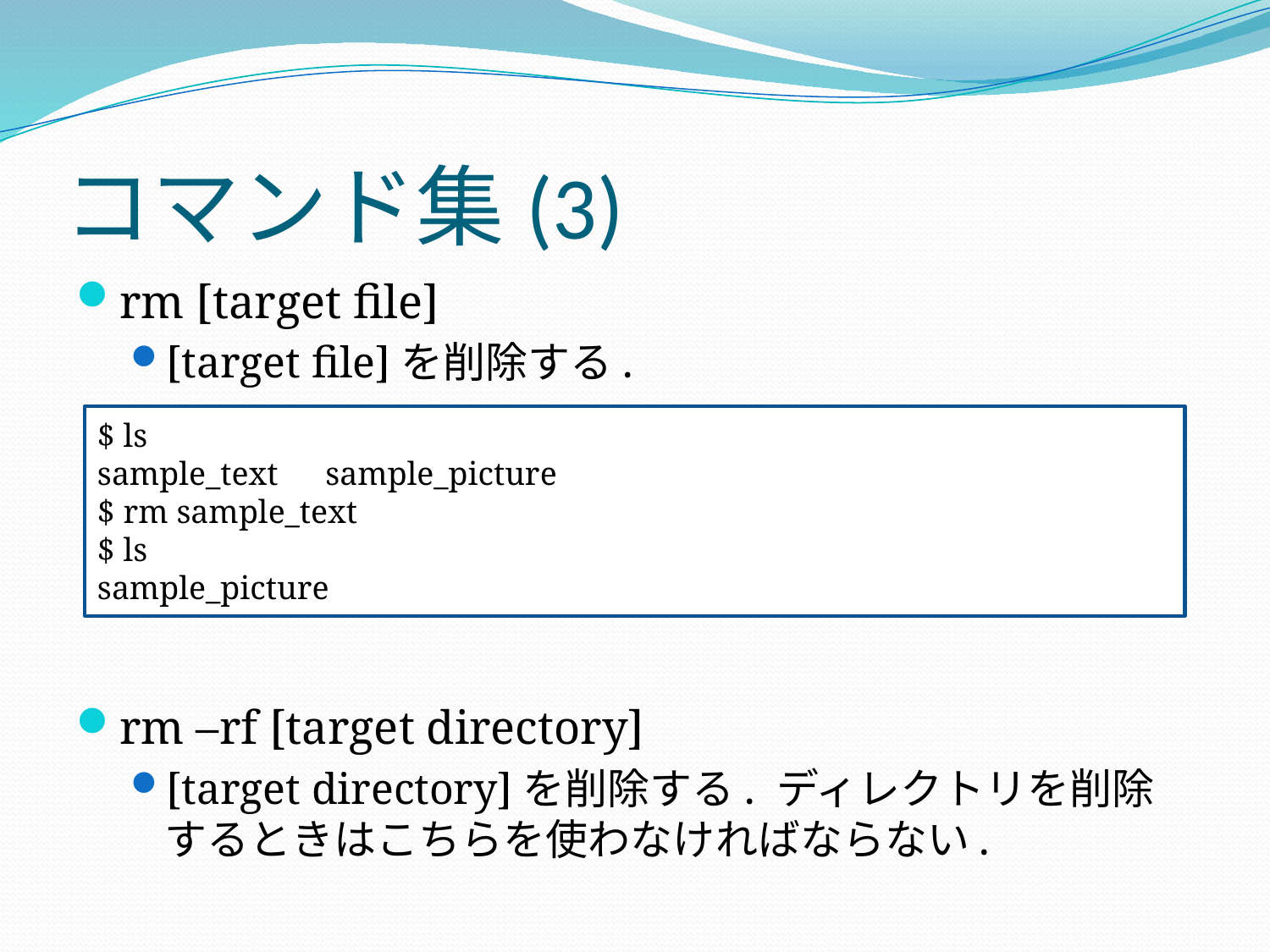

# コマンド集(3)
rm [target file]
[target file]を削除する.

rm –rf [target directory]
[target directory]を削除する. ディレクトリを削除するときはこちらを使わなければならない.

$ ls
sample_text　sample_picture
$ rm sample_text
$ ls
sample_picture